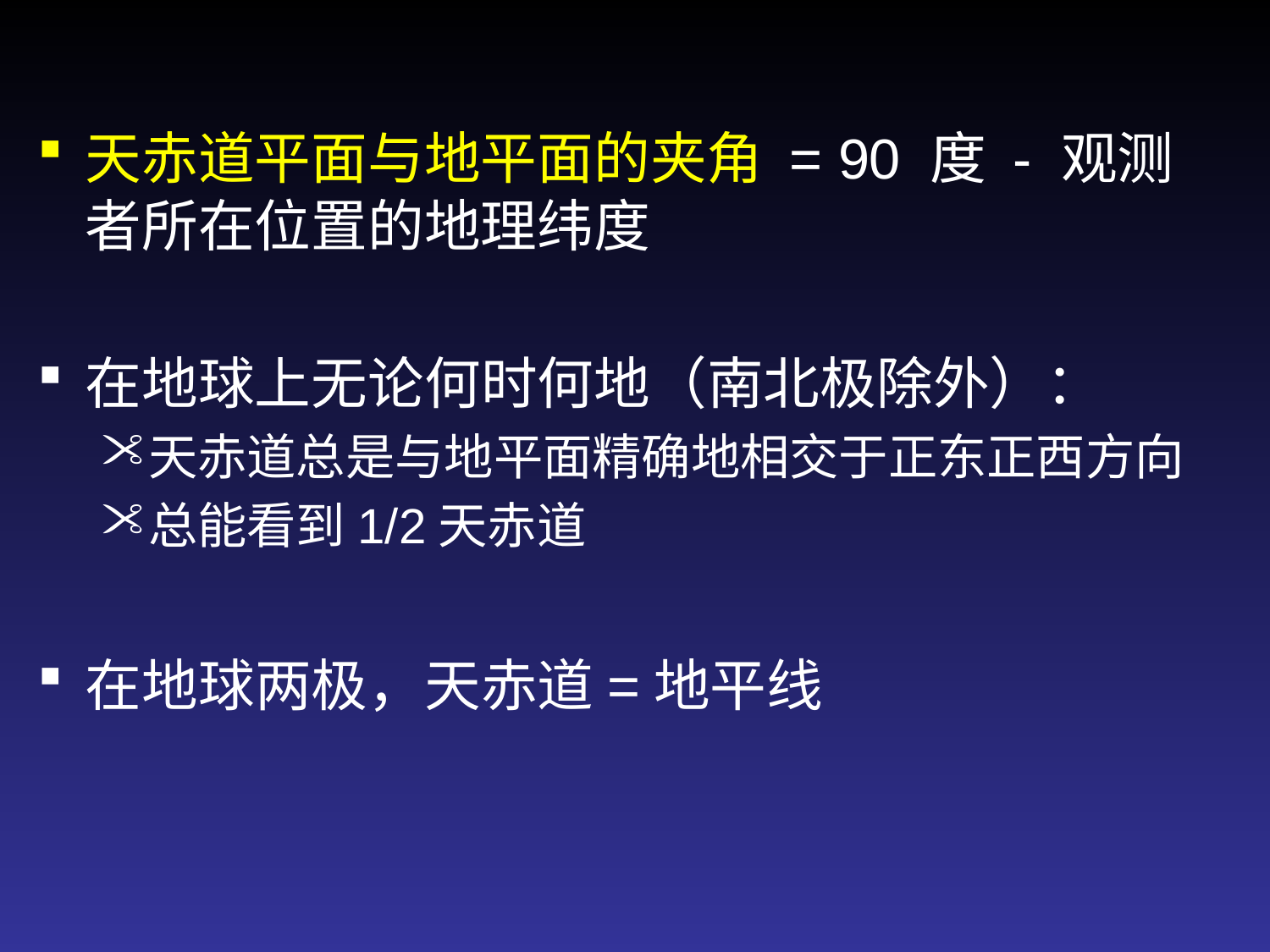

天赤道平面与地平面的夹角 = 90 度 - 观测者所在位置的地理纬度

在地球上无论何时何地（南北极除外）：
天赤道总是与地平面精确地相交于正东正西方向
总能看到1/2天赤道

在地球两极，天赤道=地平线